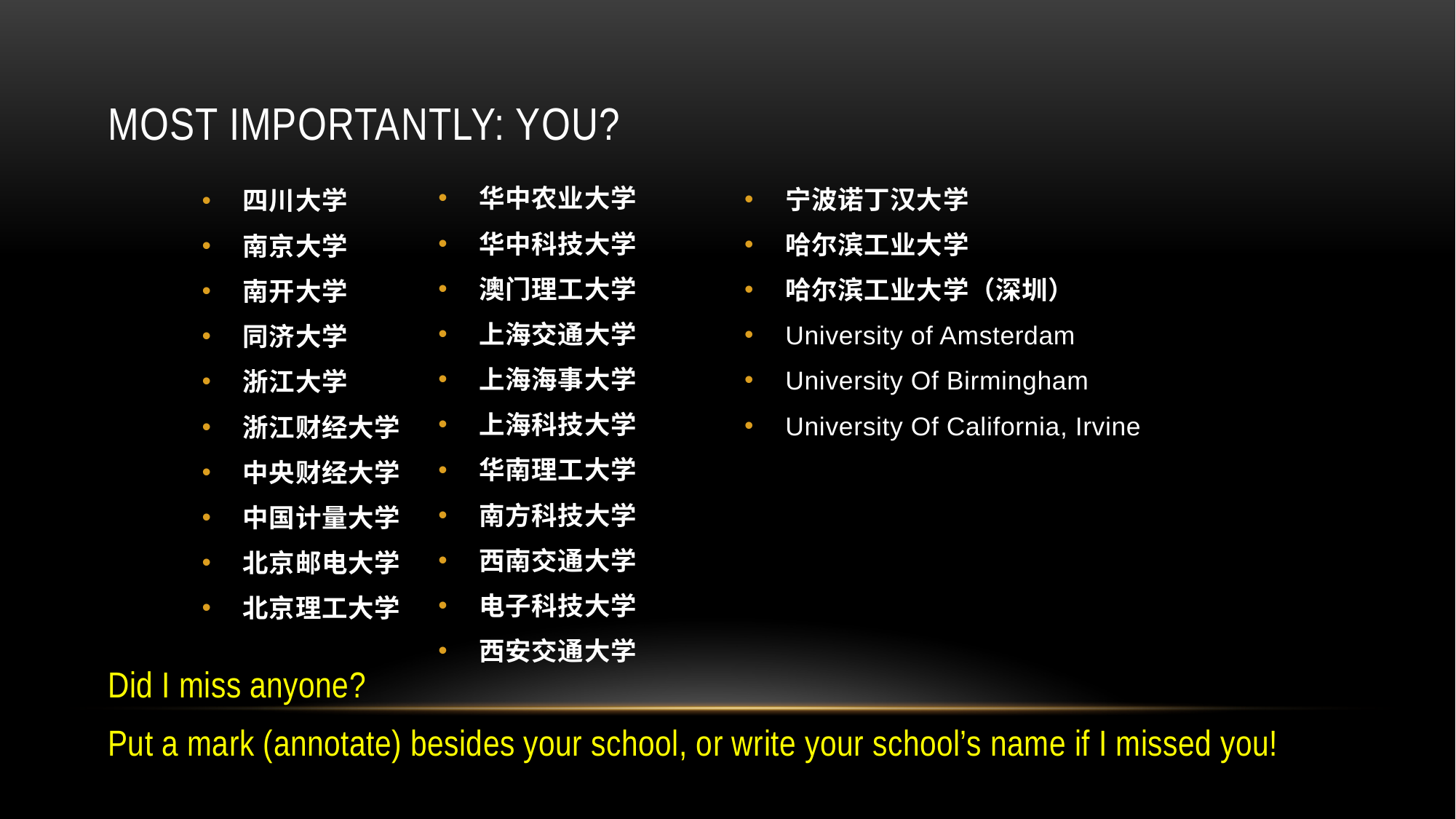

# Most Importantly: You?
华中农业大学
华中科技大学
澳门理工大学
上海交通大学
上海海事大学
上海科技大学
华南理工大学
南方科技大学
西南交通大学
电子科技大学
西安交通大学
宁波诺丁汉大学
哈尔滨工业大学
哈尔滨工业大学（深圳）
University of Amsterdam
University Of Birmingham
University Of California, Irvine

四川大学
南京大学
南开大学
同济大学
浙江大学
浙江财经大学
中央财经大学
中国计量大学
北京邮电大学
北京理工大学

Did I miss anyone?
Put a mark (annotate) besides your school, or write your school’s name if I missed you!